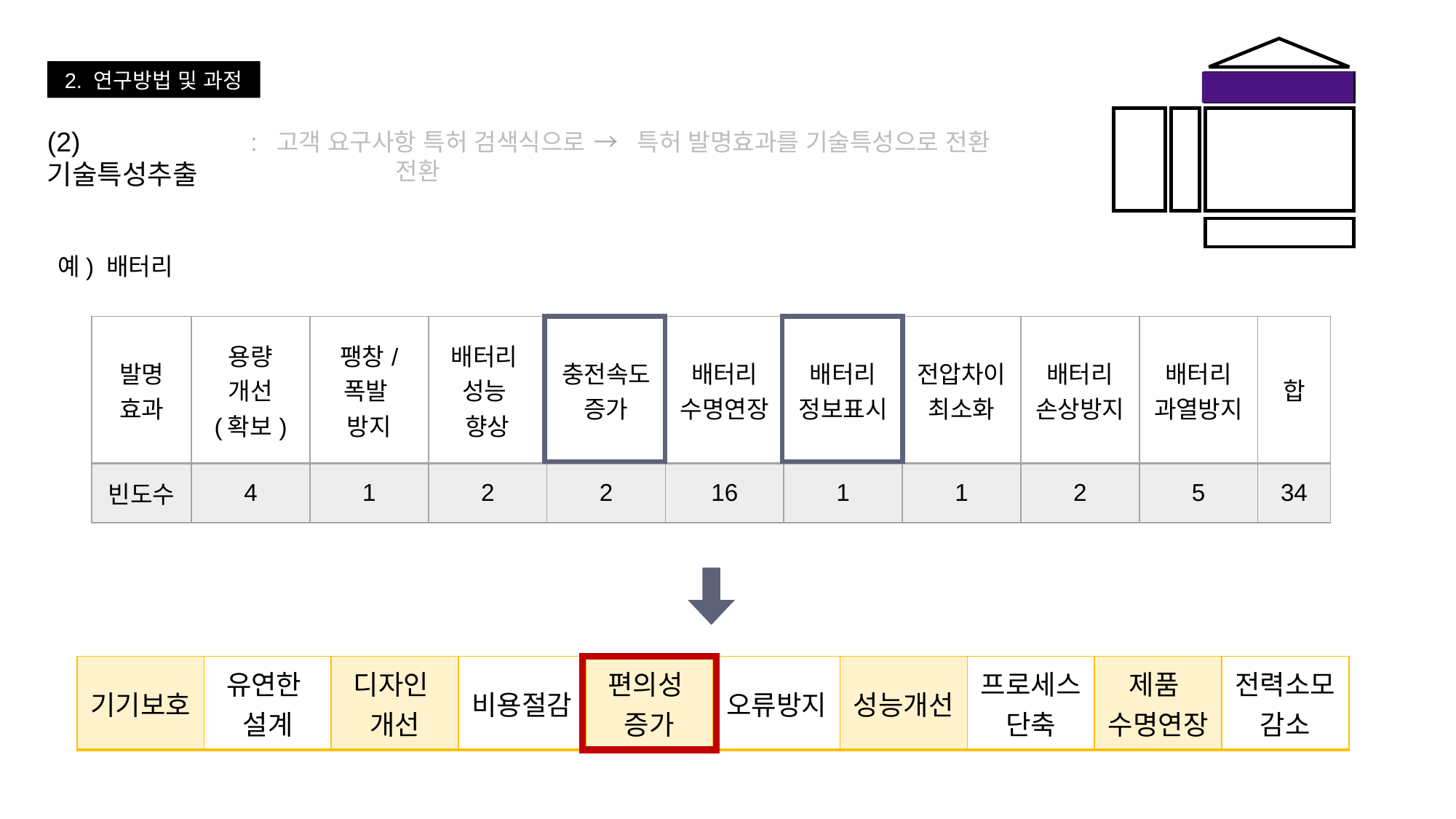

2. 연구방법 및 과정
(2) 기술특성추출
:  고객 요구사항 특허 검색식으로 전환
→  특허 발명효과를 기술특성으로 전환
예) 배터리
| 발명 효과 | 용량 개선 (확보) | 팽창/ 폭발 방지 | 배터리 성능 향상 | 충전속도 증가 | 배터리 수명연장 | 배터리 정보표시 | 전압차이 최소화 | 배터리 손상방지 | 배터리 과열방지 | 합 |
| --- | --- | --- | --- | --- | --- | --- | --- | --- | --- | --- |
| 빈도수 | 4 | 1 | 2 | 2 | 16 | 1 | 1 | 2 | 5 | 34 |

| 기기보호 | 유연한 설계 | 디자인 개선 | 비용절감 | 편의성 증가 | 오류방지 | 성능개선 | 프로세스 단축 | 제품 수명연장 | 전력소모 감소 |
| --- | --- | --- | --- | --- | --- | --- | --- | --- | --- |